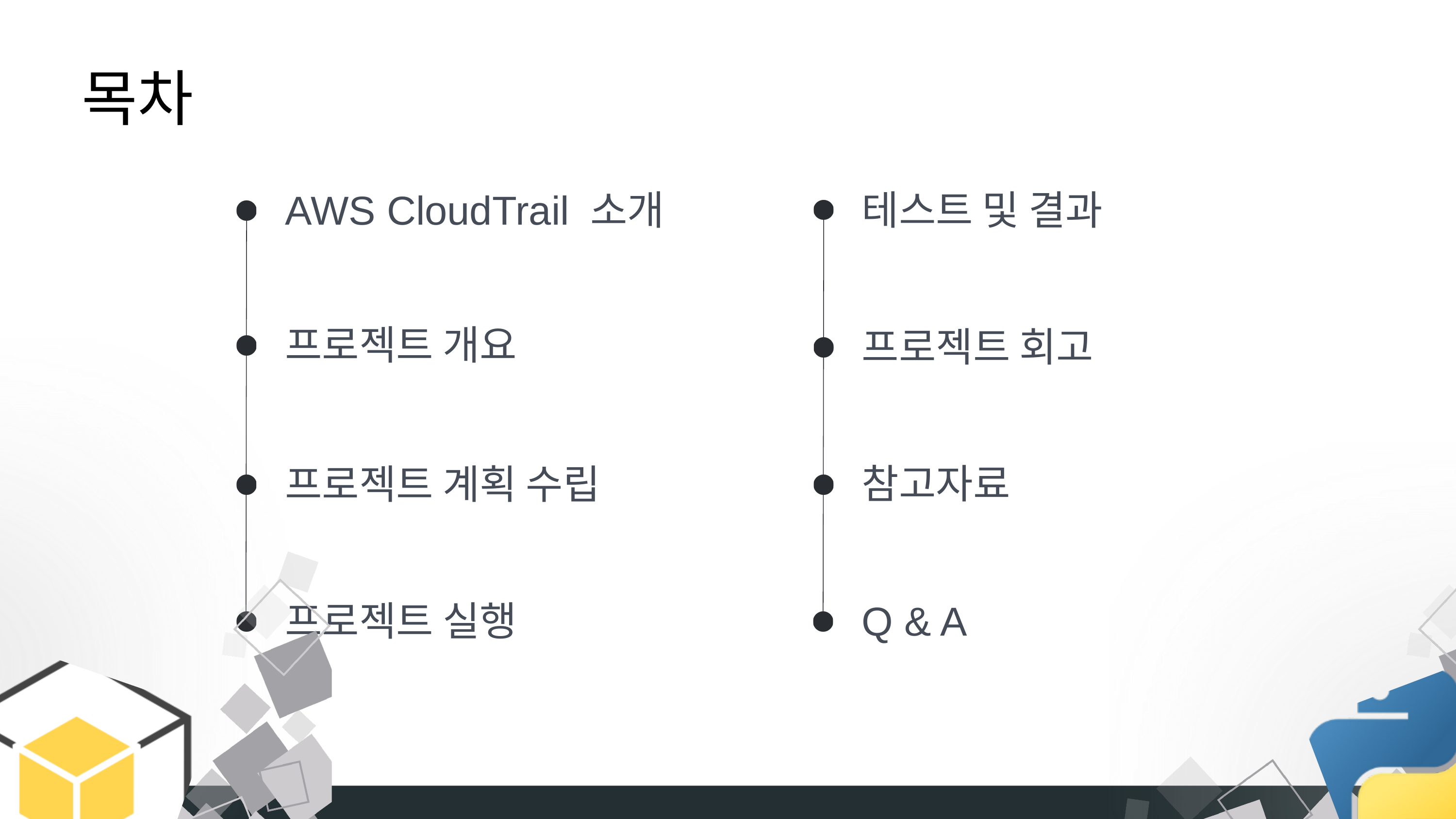

목차
AWS CloudTrail 소개
테스트 및 결과

프로젝트 개요
프로젝트 회고

참고자료
프로젝트 계획 수립

프로젝트 실행
Q & A